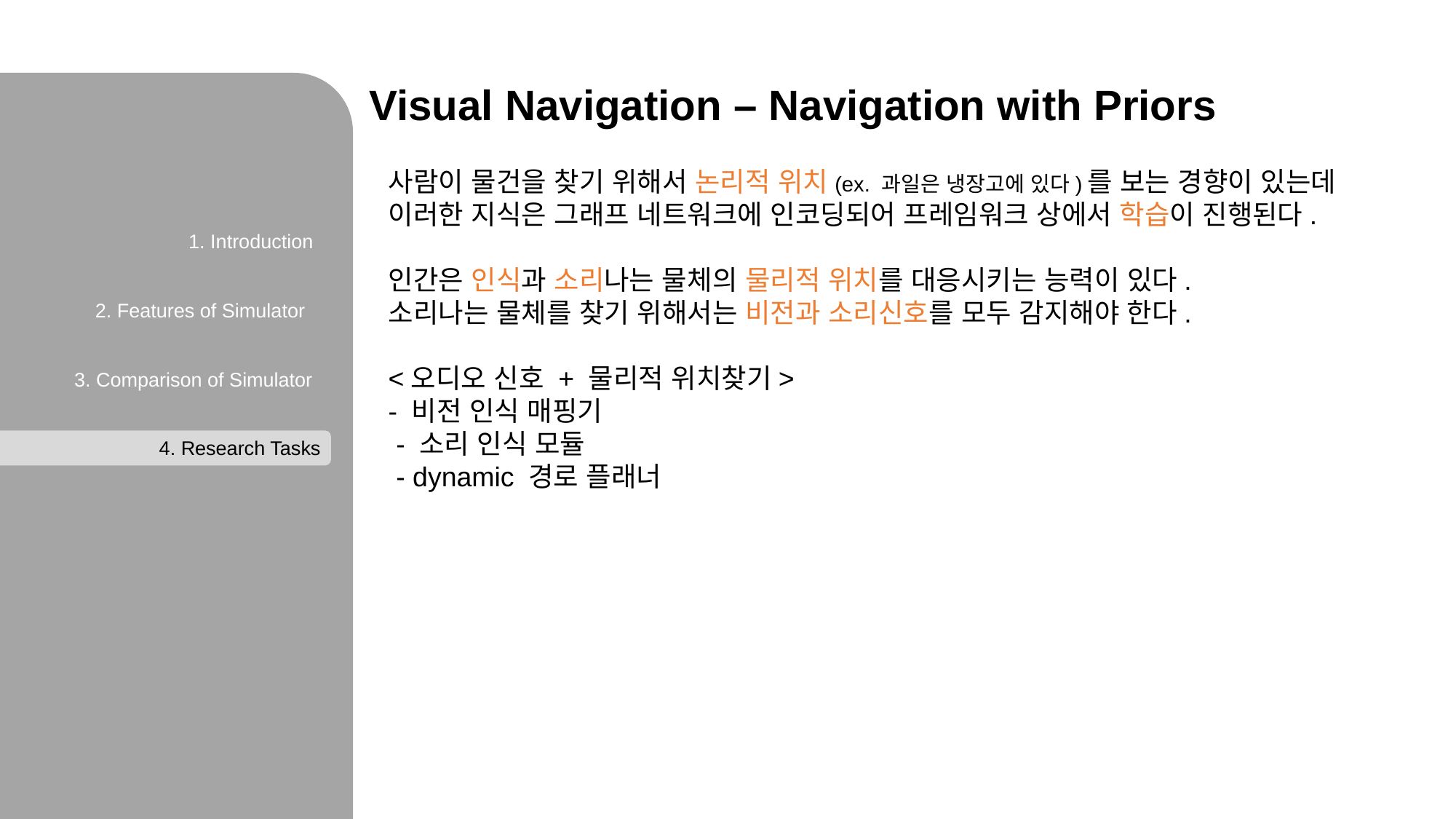

Visual Navigation – Navigation with Priors
사람이 물건을 찾기 위해서 논리적 위치(ex. 과일은 냉장고에 있다)를 보는 경향이 있는데
이러한 지식은 그래프 네트워크에 인코딩되어 프레임워크 상에서 학습이 진행된다.

인간은 인식과 소리나는 물체의 물리적 위치를 대응시키는 능력이 있다.
소리나는 물체를 찾기 위해서는 비전과 소리신호를 모두 감지해야 한다.

<오디오 신호 + 물리적 위치찾기>
- 비전 인식 매핑기
 - 소리 인식 모듈
 - dynamic 경로 플래너
1. Introduction
2. Features of Simulator
3. Comparison of Simulator

4. Research Tasks